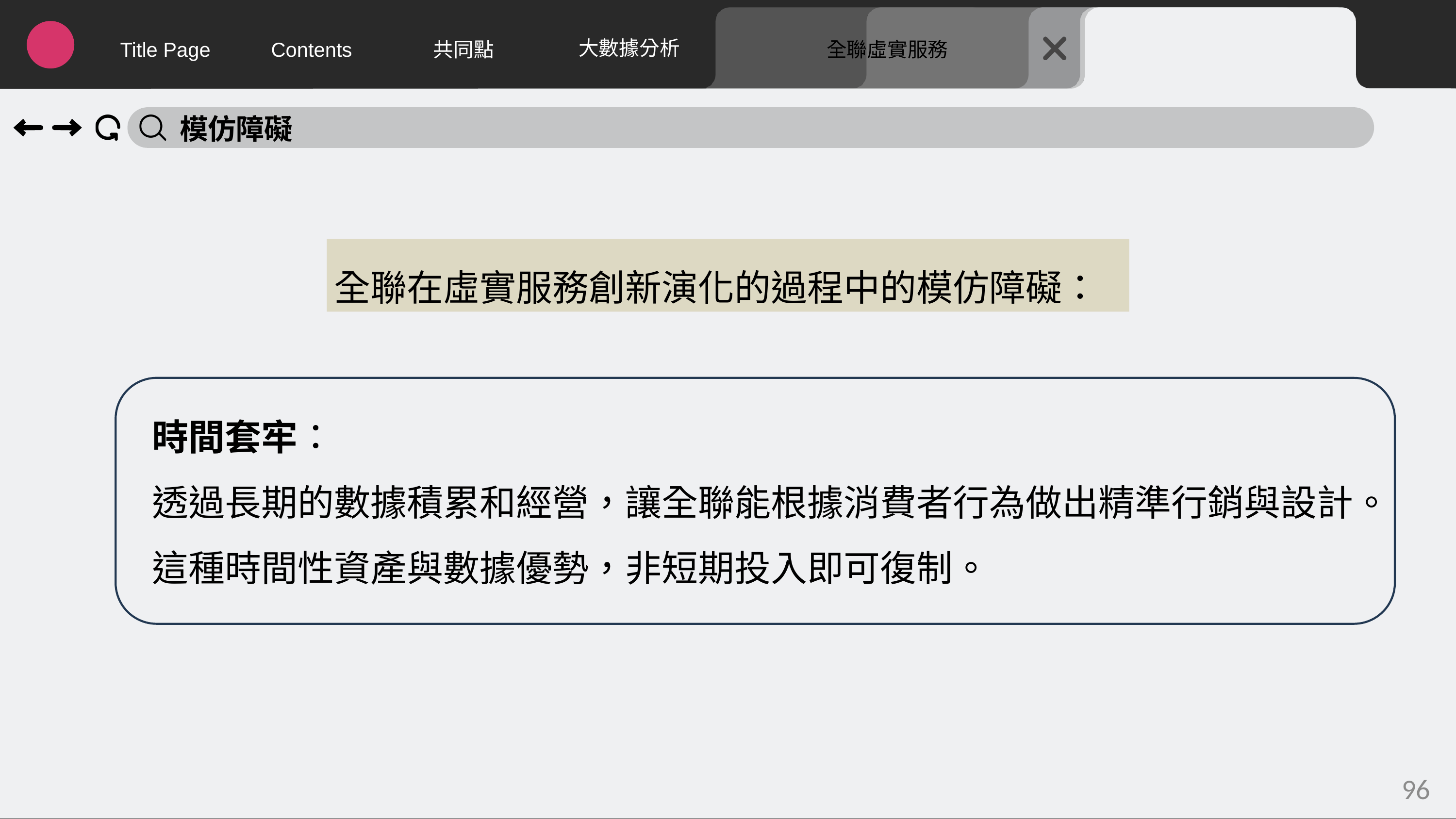

大數據分析
Title Page
Contents
共同點
全聯虛實服務

模仿障礙

全聯在虛實服務創新演化的過程中的模仿障礙：

時間套牢：
透過長期的數據積累和經營，讓全聯能根據消費者行為做出精準行銷與設計。這種時間性資產與數據優勢，非短期投入即可復制。
96